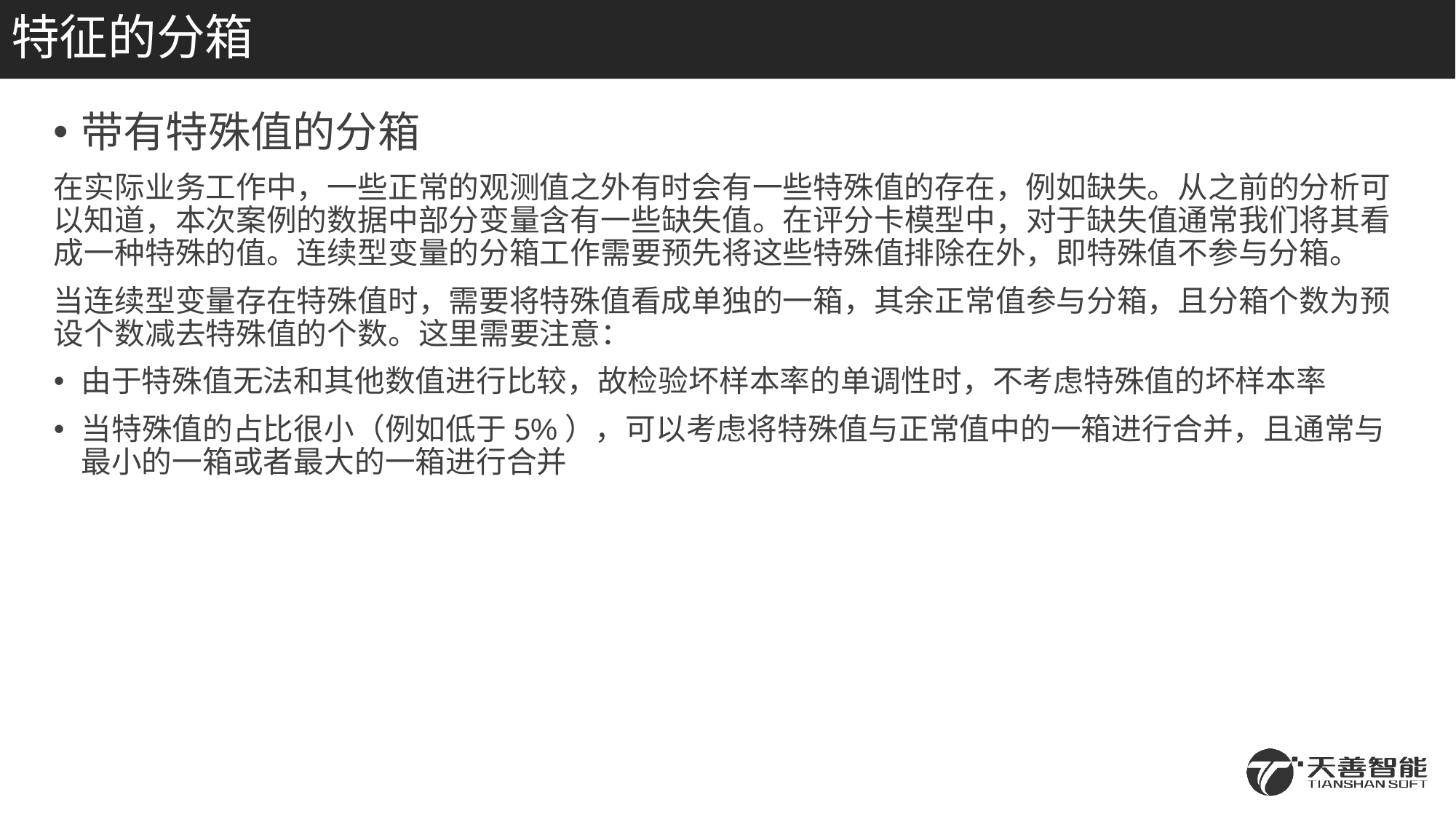

# 特征的分箱
带有特殊值的分箱
在实际业务工作中，一些正常的观测值之外有时会有一些特殊值的存在，例如缺失。从之前的分析可以知道，本次案例的数据中部分变量含有一些缺失值。在评分卡模型中，对于缺失值通常我们将其看成一种特殊的值。连续型变量的分箱工作需要预先将这些特殊值排除在外，即特殊值不参与分箱。
当连续型变量存在特殊值时，需要将特殊值看成单独的一箱，其余正常值参与分箱，且分箱个数为预设个数减去特殊值的个数。这里需要注意：
由于特殊值无法和其他数值进行比较，故检验坏样本率的单调性时，不考虑特殊值的坏样本率
当特殊值的占比很小（例如低于5%），可以考虑将特殊值与正常值中的一箱进行合并，且通常与最小的一箱或者最大的一箱进行合并